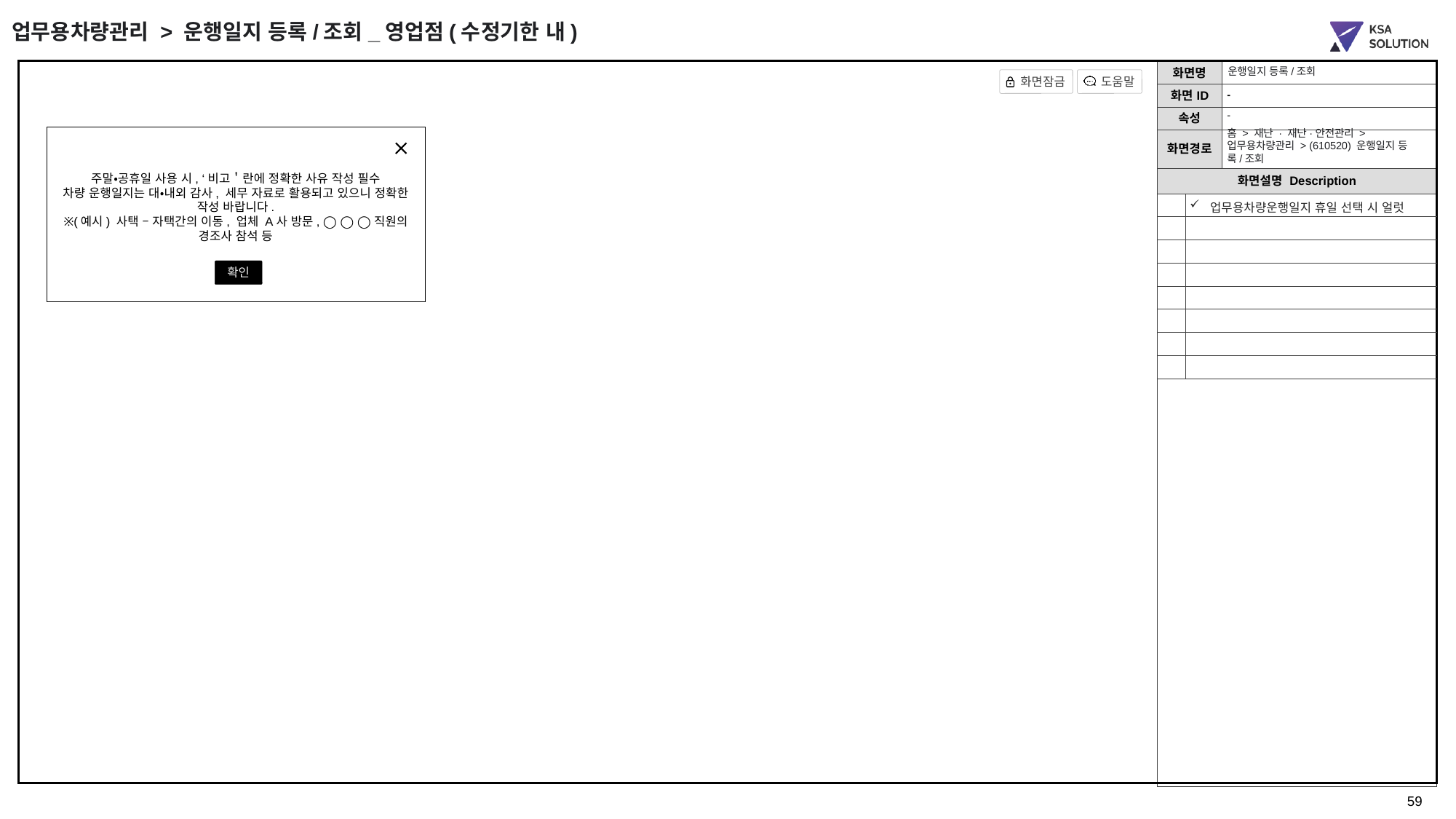

업무용차량관리 > 운행일지 등록/조회_영업점(수정기한 내)
운행일지 등록/조회
-
-
주말•공휴일 사용 시, ‘비고＇란에 정확한 사유 작성 필수
차량 운행일지는 대•내외 감사, 세무 자료로 활용되고 있으니 정확한 작성 바랍니다.
※(예시) 사택 – 자택간의 이동, 업체 A사 방문, ◯ ◯ ◯직원의 경조사 참석 등

홈 > 재난 · 재난·안전관리 > 업무용차량관리 > (610520) 운행일지 등록/조회
|  | 업무용차량운행일지 휴일 선택 시 얼럿 |
| --- | --- |
|  |  |
|  |  |
|  |  |
|  |  |
|  |  |
|  |  |
|  |  |
확인